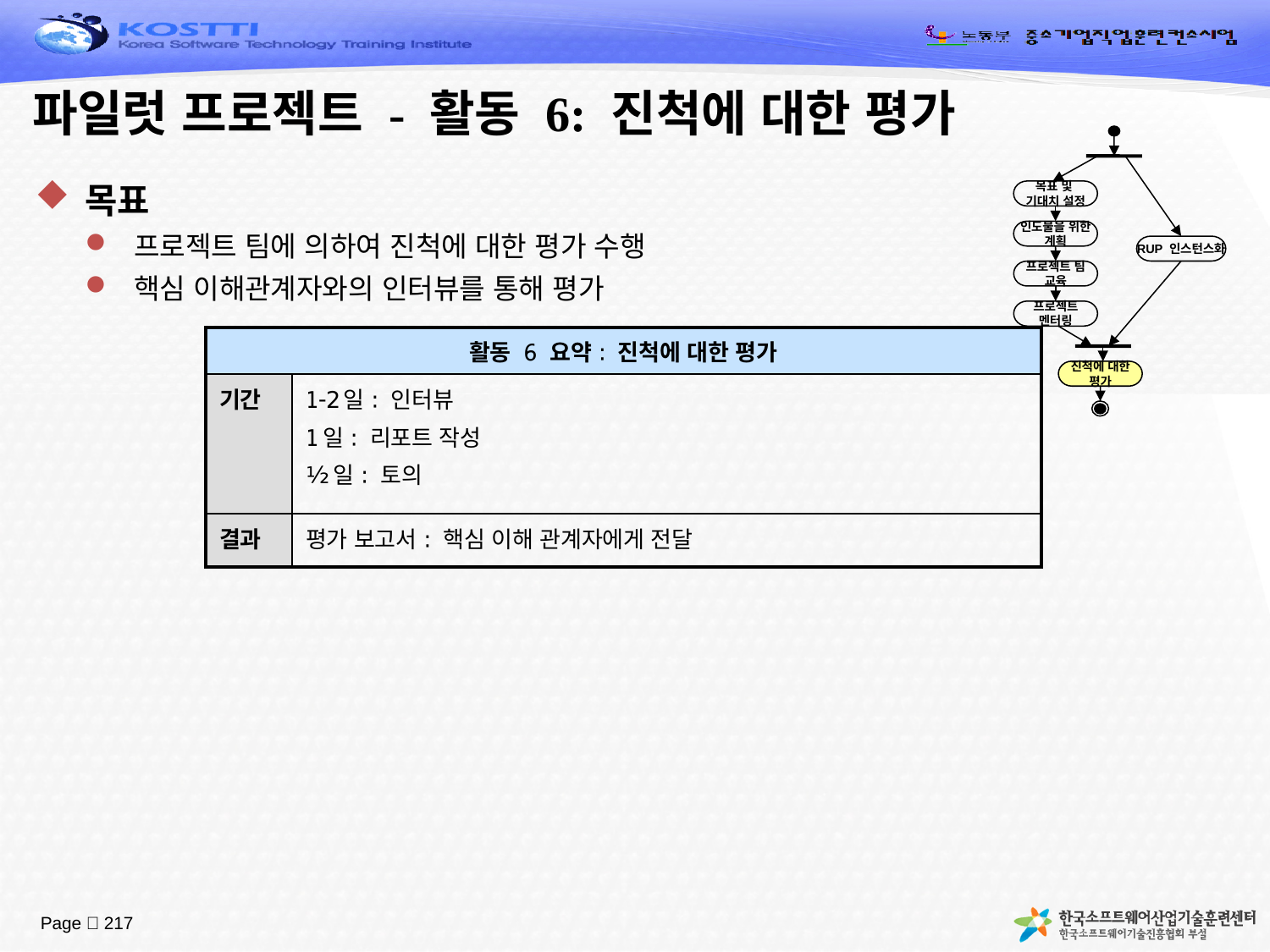

# 파일럿 프로젝트 - 활동 6: 진척에 대한 평가

목표 및
기대치 설정
인도물을 위한
계획
RUP 인스턴스화
프로젝트 팀
교육

프로젝트
멘터링

진척에 대한
평가

목표
프로젝트 팀에 의하여 진척에 대한 평가 수행
핵심 이해관계자와의 인터뷰를 통해 평가
| 활동 6 요약: 진척에 대한 평가 |  |
| --- | --- |
| 기간 | 1-2일: 인터뷰 1일: 리포트 작성 ½일: 토의 |
| 결과 | 평가 보고서: 핵심 이해 관계자에게 전달 |